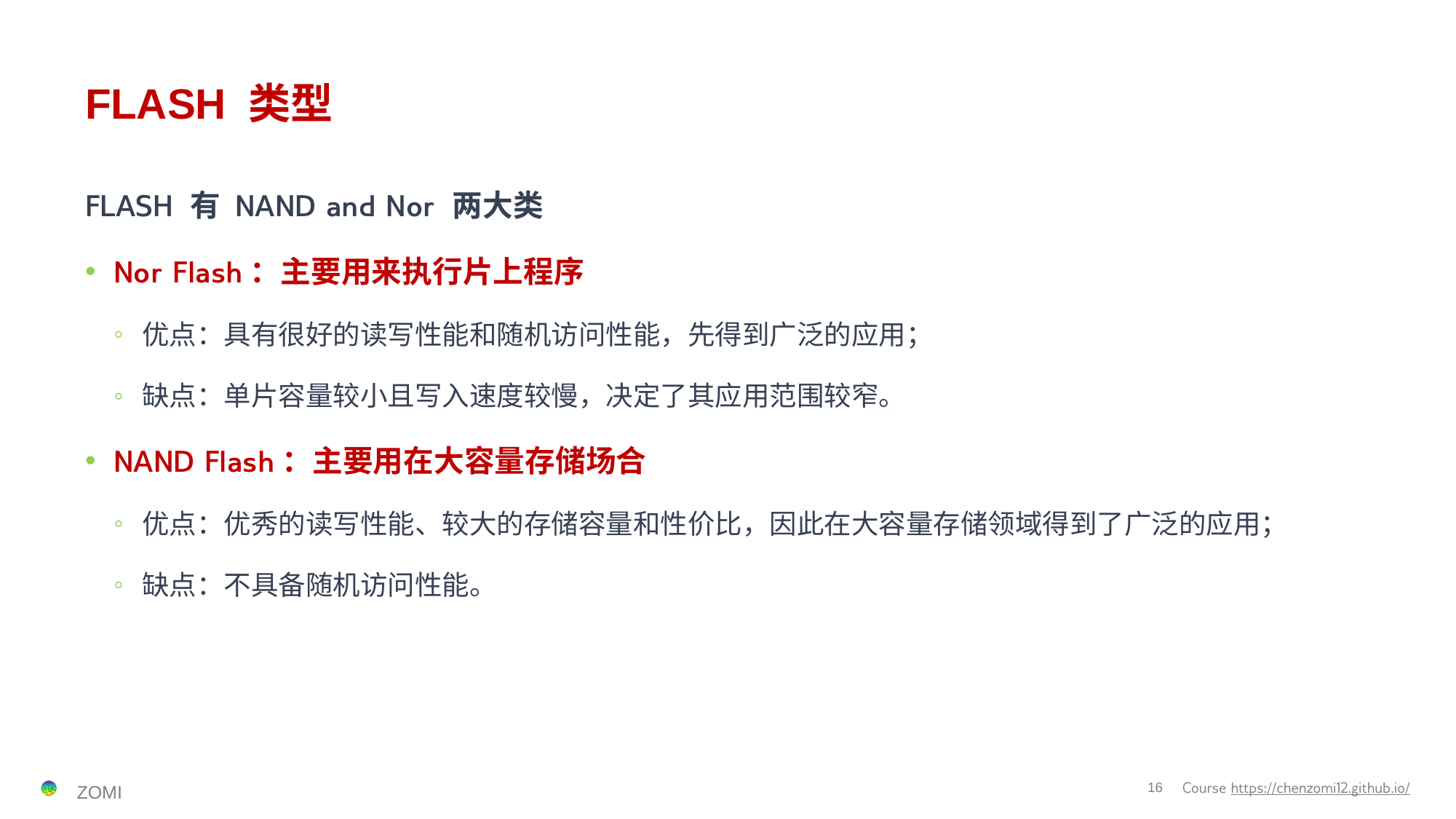

# FLASH 类型
FLASH 有 NAND and Nor 两大类
Nor Flash：主要用来执行片上程序
优点：具有很好的读写性能和随机访问性能，先得到广泛的应用；
缺点：单片容量较小且写入速度较慢，决定了其应用范围较窄。
NAND Flash：主要用在大容量存储场合
优点：优秀的读写性能、较大的存储容量和性价比，因此在大容量存储领域得到了广泛的应用；
缺点：不具备随机访问性能。